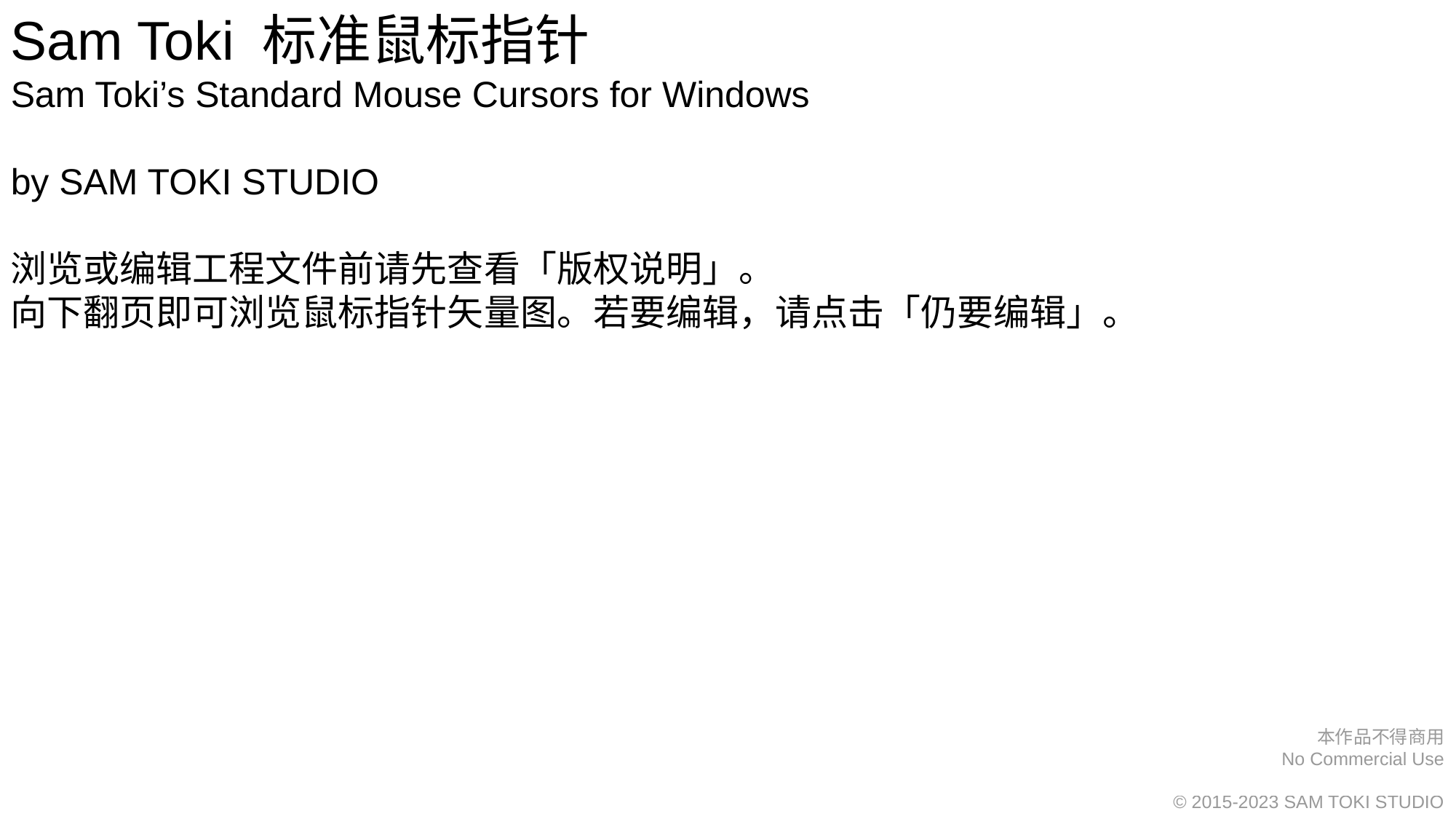

Sam Toki 标准鼠标指针
Sam Toki’s Standard Mouse Cursors for Windows

by SAM TOKI STUDIO

浏览或编辑工程文件前请先查看「版权说明」。
向下翻页即可浏览鼠标指针矢量图。若要编辑，请点击「仍要编辑」。